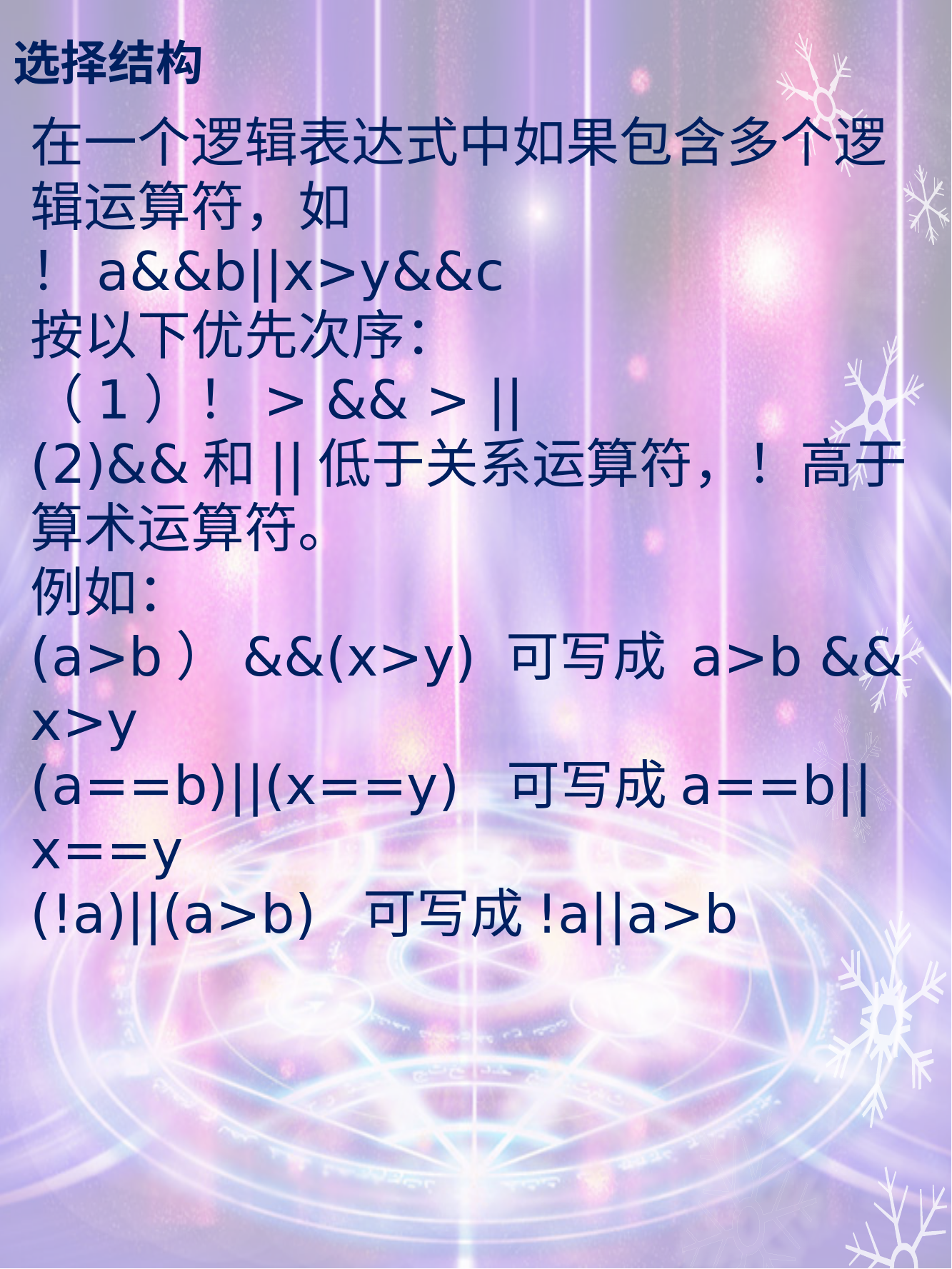

# 选择结构
在一个逻辑表达式中如果包含多个逻辑运算符，如
！a&&b||x>y&&c
按以下优先次序：
（1）！> && > ||
(2)&&和||低于关系运算符，！高于算术运算符。
例如：
(a>b）&&(x>y) 可写成 a>b && x>y
(a==b)||(x==y)  可写成a==b||x==y
(!a)||(a>b)  可写成!a||a>b